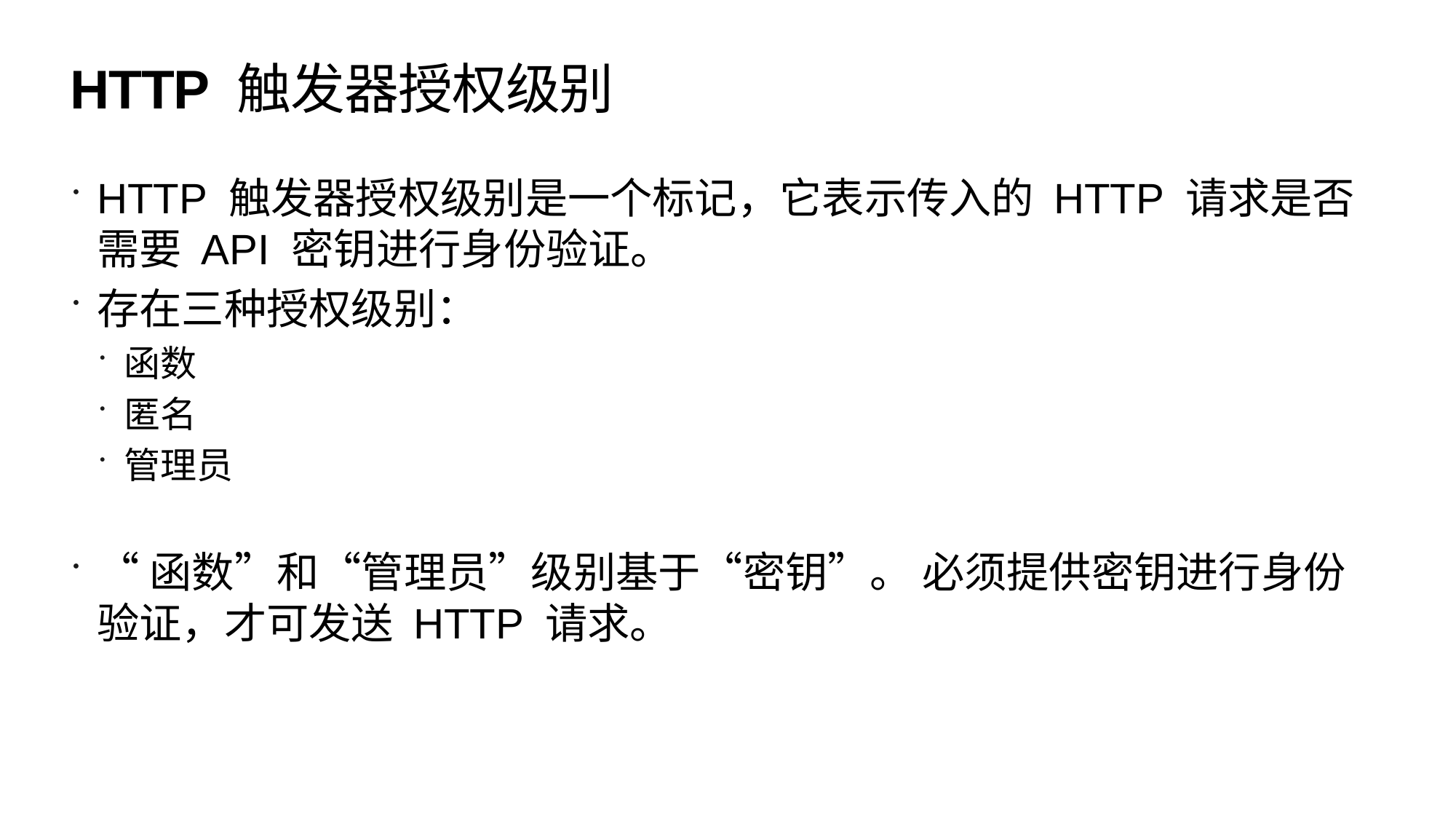

# HTTP 触发器授权级别
HTTP 触发器授权级别是一个标记，它表示传入的 HTTP 请求是否需要 API 密钥进行身份验证。
存在三种授权级别：
函数
匿名
管理员

“函数”和“管理员”级别基于“密钥”。 必须提供密钥进行身份验证，才可发送 HTTP 请求。